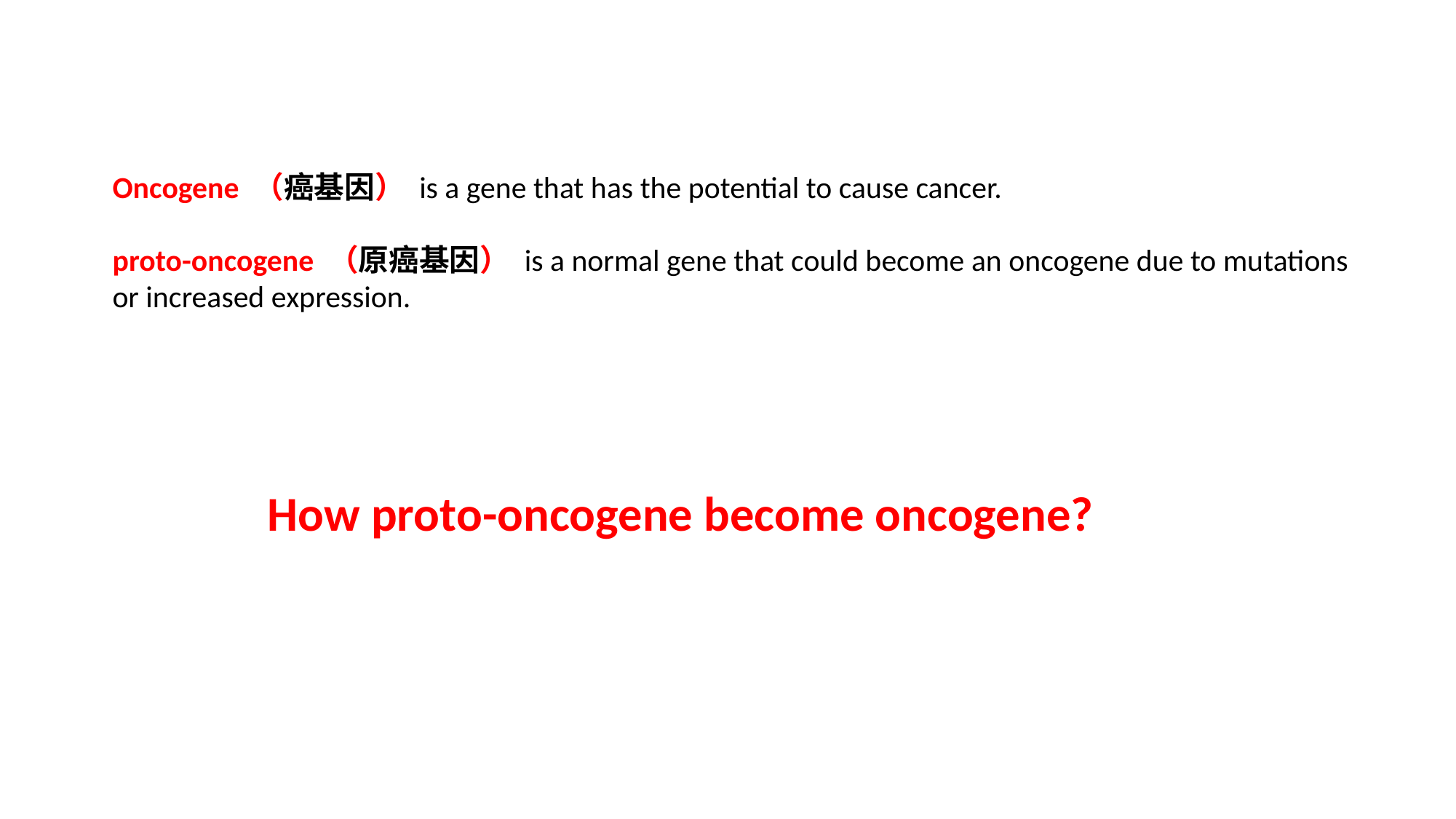

Oncogene （癌基因） is a gene that has the potential to cause cancer.

proto-oncogene （原癌基因） is a normal gene that could become an oncogene due to mutations or increased expression.
How proto-oncogene become oncogene?